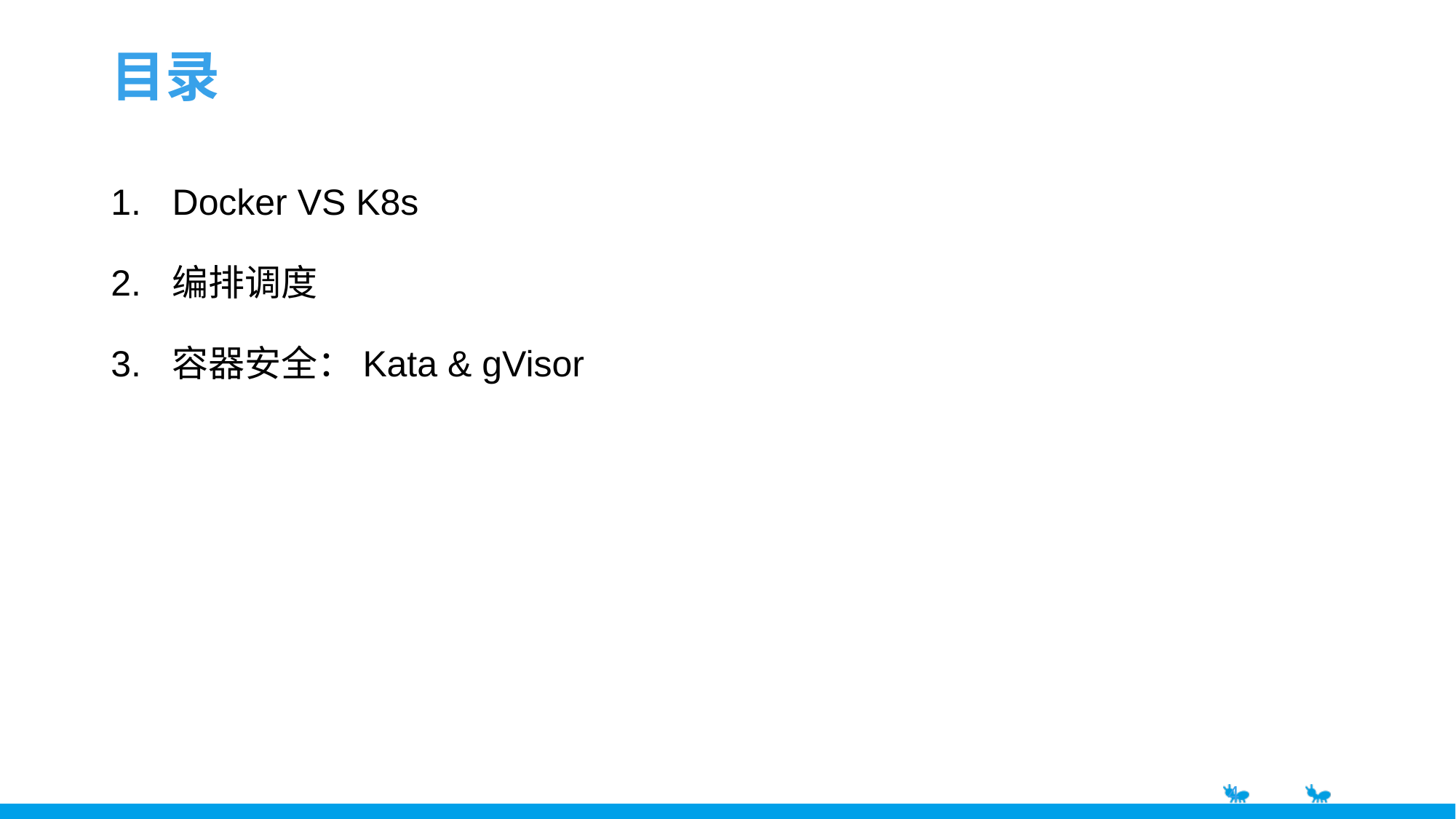

# 目录
Docker VS K8s
编排调度
容器安全：Kata & gVisor